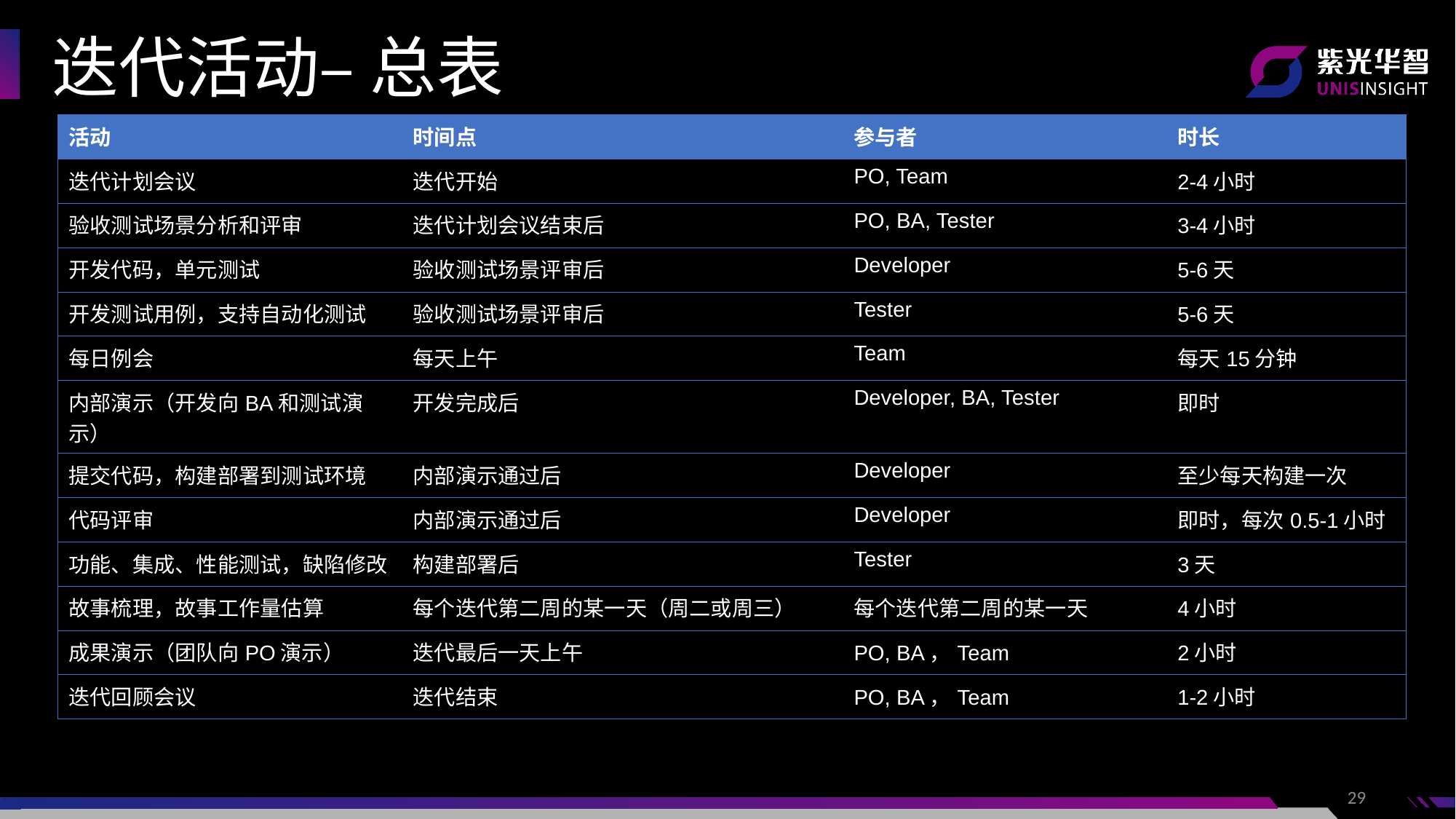

迭代活动– 总表
| 活动 | 时间点 | 参与者 | 时长 |
| --- | --- | --- | --- |
| 迭代计划会议 | 迭代开始 | PO, Team | 2-4小时 |
| 验收测试场景分析和评审 | 迭代计划会议结束后 | PO, BA, Tester | 3-4小时 |
| 开发代码，单元测试 | 验收测试场景评审后 | Developer | 5-6天 |
| 开发测试用例，支持自动化测试 | 验收测试场景评审后 | Tester | 5-6天 |
| 每日例会 | 每天上午 | Team | 每天15分钟 |
| 内部演示（开发向BA和测试演示） | 开发完成后 | Developer, BA, Tester | 即时 |
| 提交代码，构建部署到测试环境 | 内部演示通过后 | Developer | 至少每天构建一次 |
| 代码评审 | 内部演示通过后 | Developer | 即时，每次0.5-1小时 |
| 功能、集成、性能测试，缺陷修改 | 构建部署后 | Tester | 3天 |
| 故事梳理，故事工作量估算 | 每个迭代第二周的某一天（周二或周三） | 每个迭代第二周的某一天 | 4小时 |
| 成果演示（团队向PO演示） | 迭代最后一天上午 | PO, BA，Team | 2小时 |
| 迭代回顾会议 | 迭代结束 | PO, BA，Team | 1-2小时 |